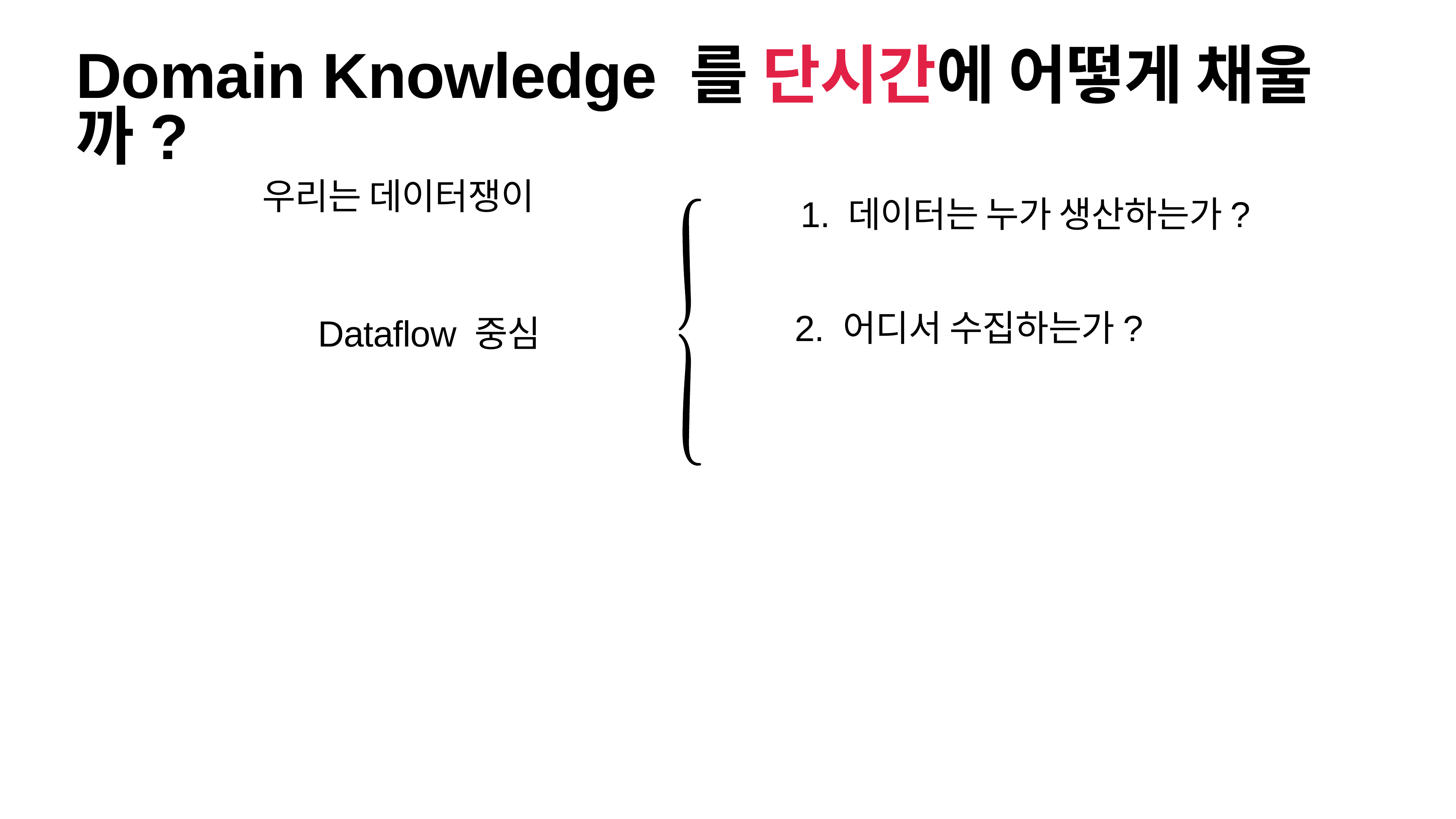

# Domain Knowledge 를 단시간에 어떻게 채울까?
우리는 데이터쟁이
1. 데이터는 누가 생산하는가?
2. 어디서 수집하는가?
Dataflow 중심